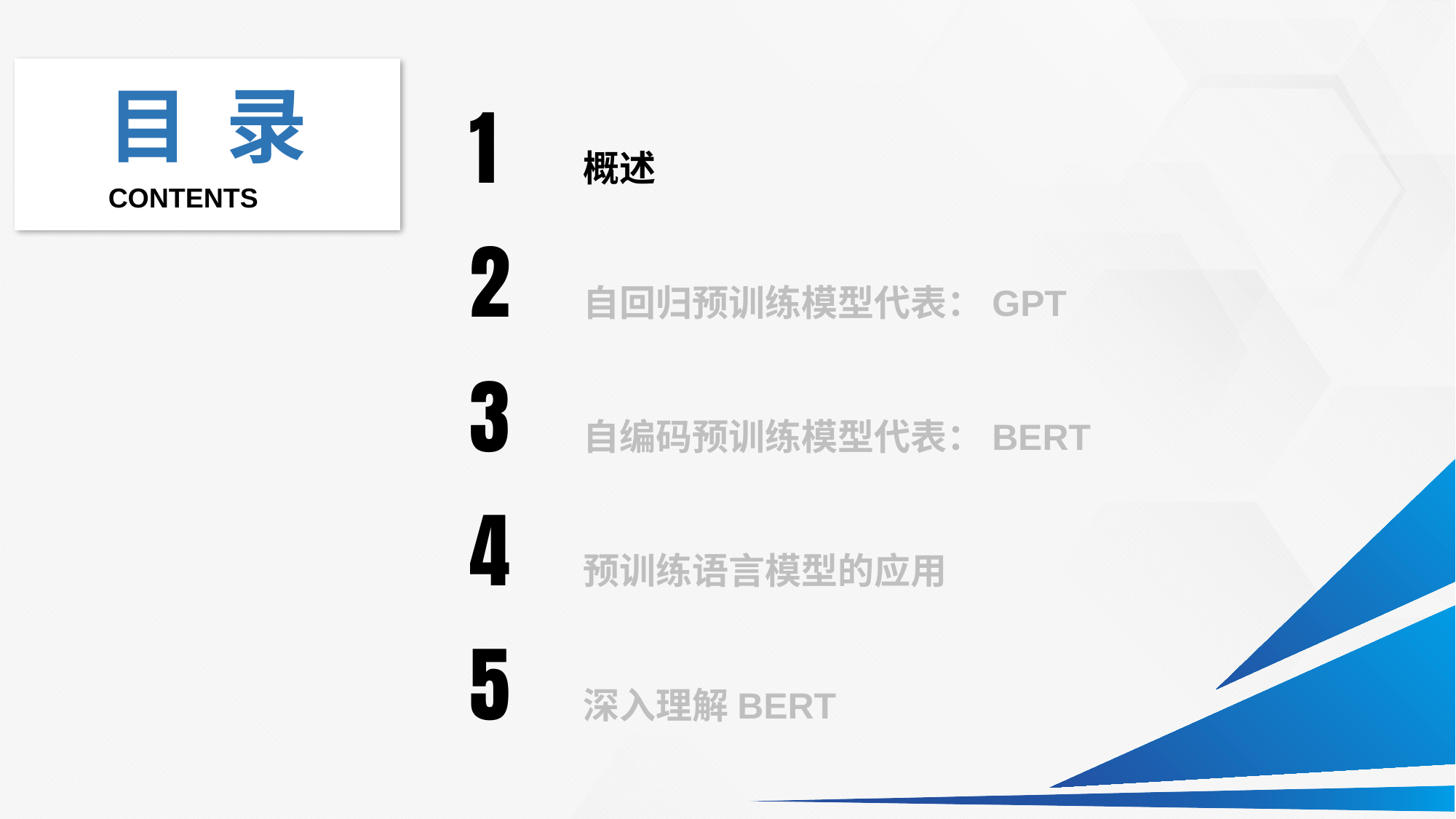

1
概述
2
自回归预训练模型代表：GPT
3
自编码预训练模型代表：BERT
4
预训练语言模型的应用
5
深入理解BERT